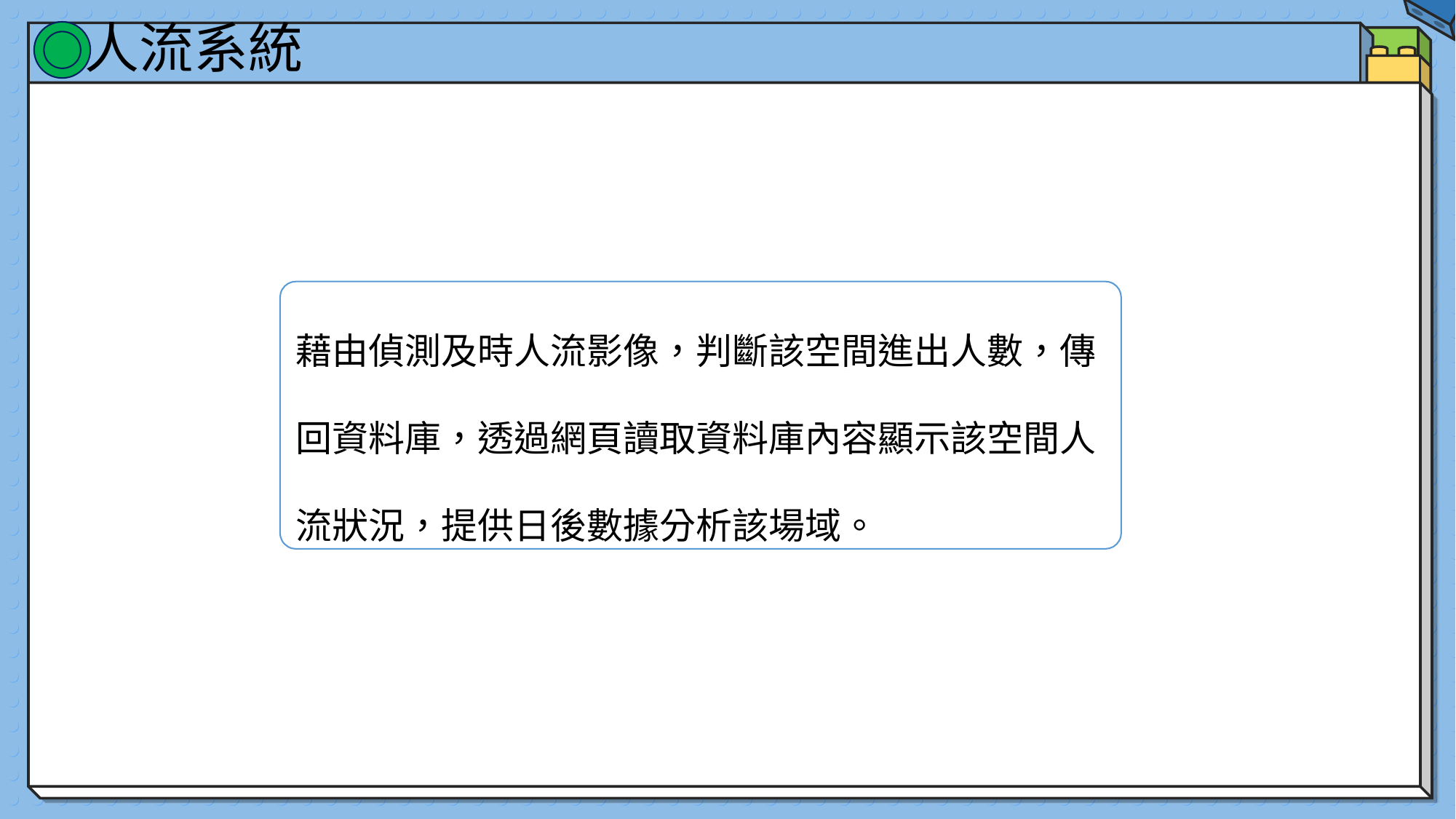

人流系統

藉由偵測及時人流影像，判斷該空間進出人數，傳回資料庫，透過網頁讀取資料庫內容顯示該空間人流狀況，提供日後數據分析該場域。